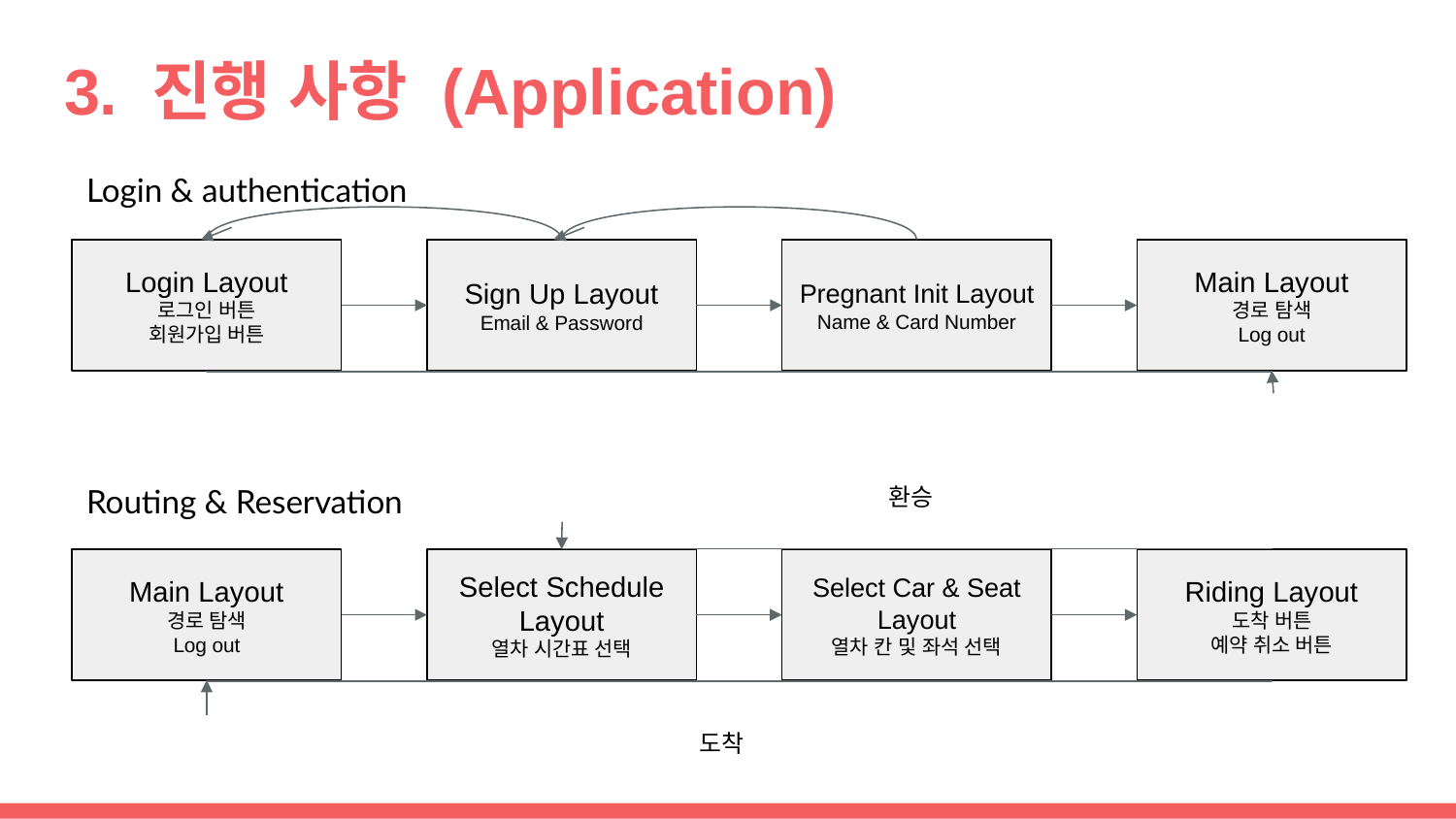

# 3. 진행 사항 (Application)
Login & authentication
Login Layout
로그인 버튼
회원가입 버튼
Sign Up Layout
Email & Password
Pregnant Init Layout
Name & Card Number
Main Layout
경로 탐색
Log out
Routing & Reservation
환승
Main Layout
경로 탐색
Log out
Select Schedule Layout
열차 시간표 선택
Select Car & Seat
Layout
열차 칸 및 좌석 선택
Riding Layout
도착 버튼
예약 취소 버튼
도착